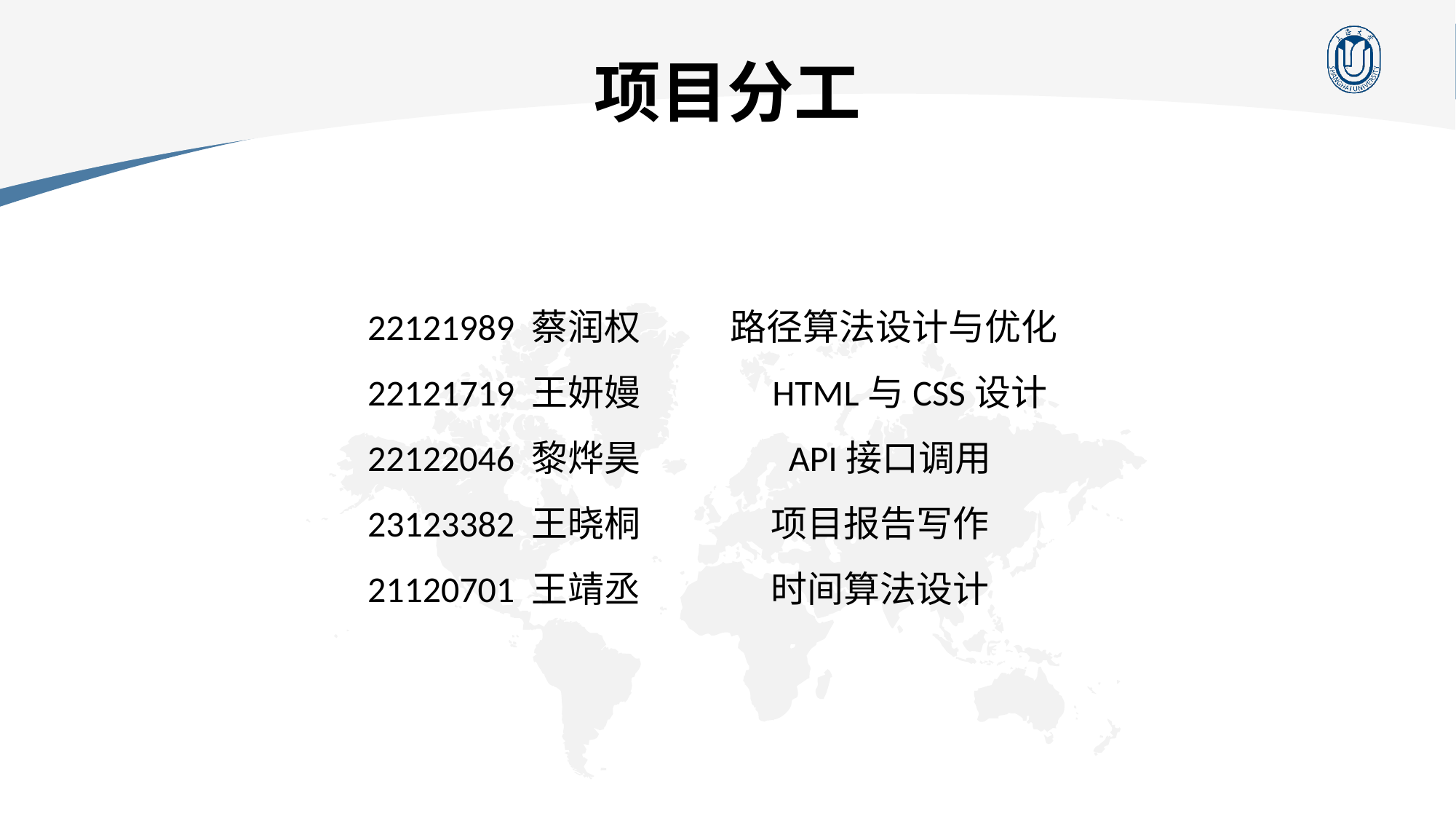

项目分工
22121989 蔡润权           路径算法设计与优化
22121719 王妍嫚               HTML与CSS设计
22122046 黎烨昊                 API接口调用
23123382 王晓桐                项目报告写作
21120701 王靖丞                时间算法设计